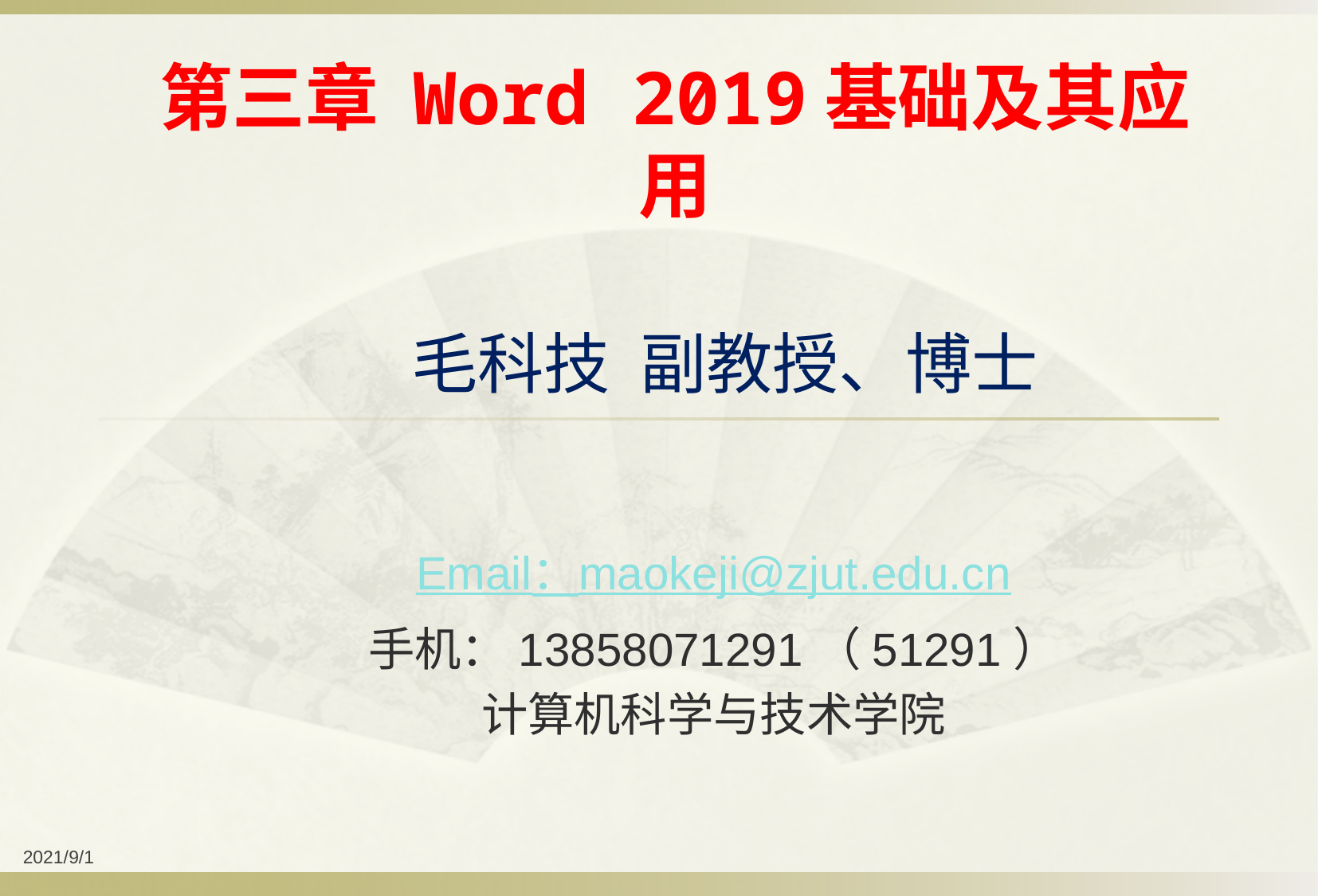

第三章 Word 2019基础及其应用
毛科技  副教授、博士

Email：maokeji@zjut.edu.cn
手机：13858071291（51291）
计算机科学与技术学院
2021/9/1